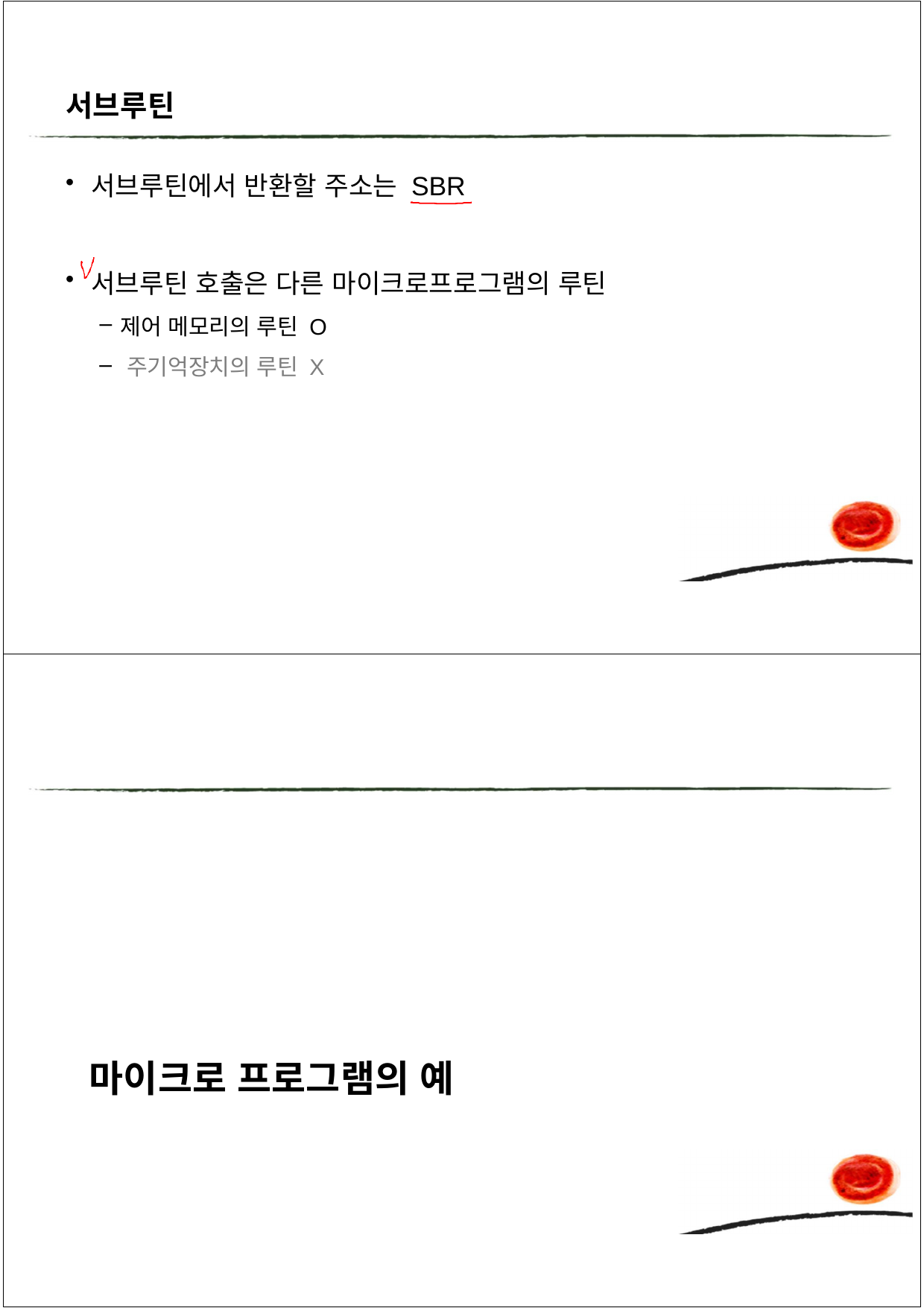

서브루틴

서브루틴에서 반환할 주소는 SBR

서브루틴 호출은 다른 마이크로프로그램의 루틴
제어 메모리의 루틴 O
주기억장치의 루틴 X

마이크로 프로그램의 예